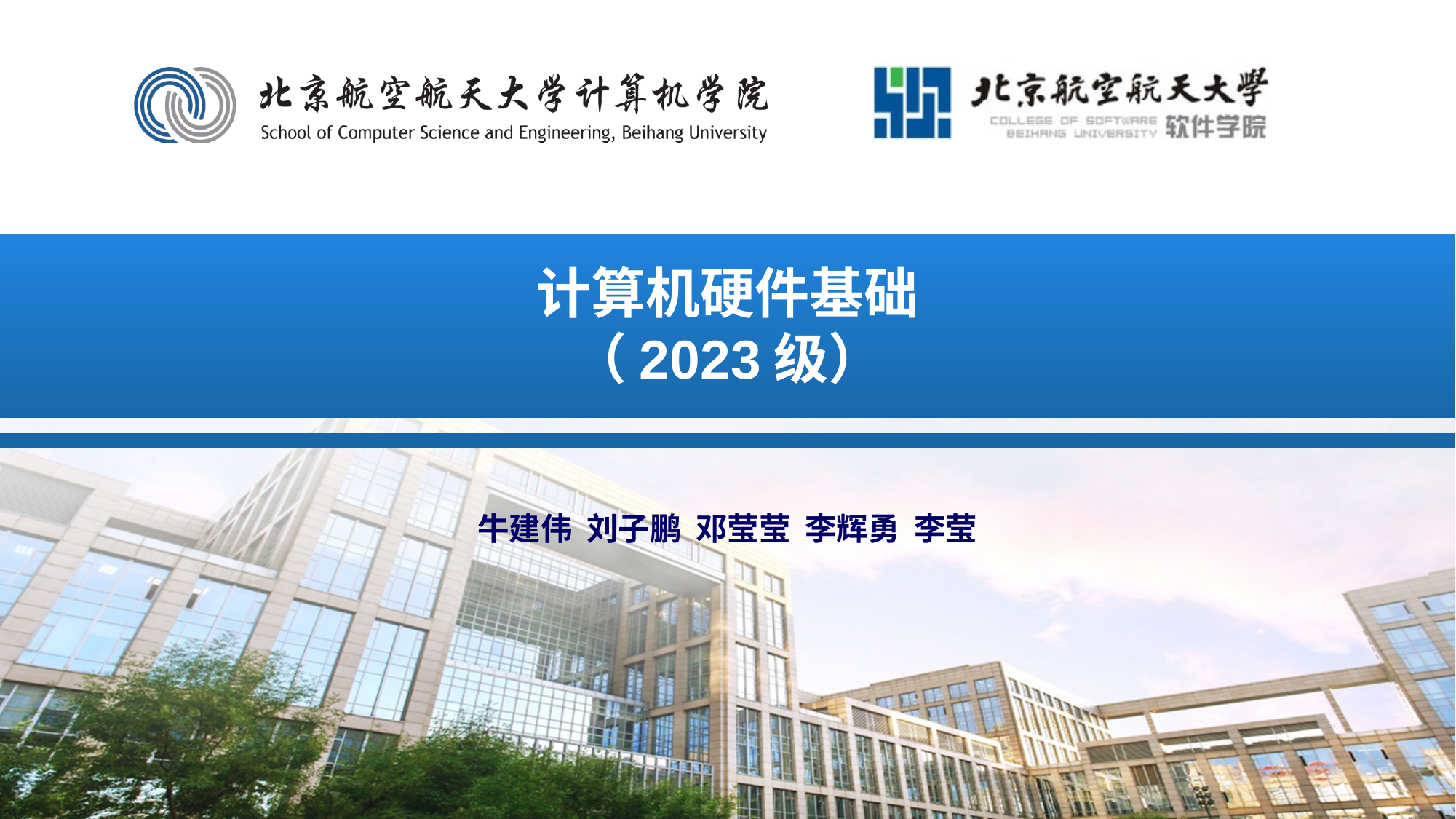

# 计算机硬件基础 （2023级）
牛建伟  刘子鹏  邓莹莹  李辉勇  李莹